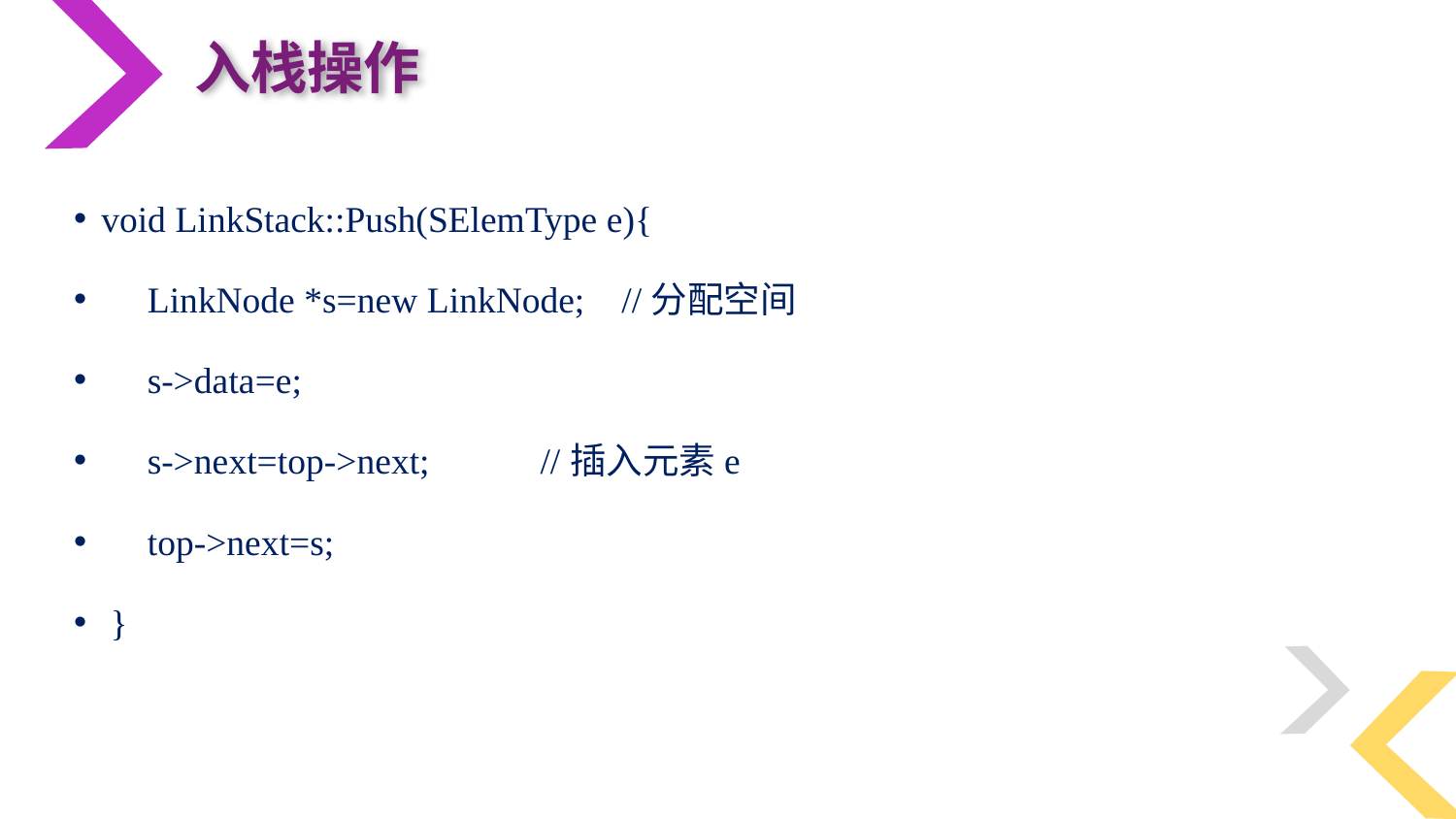

入栈操作
void LinkStack::Push(SElemType e){
     LinkNode *s=new LinkNode;    //分配空间
     s->data=e;
     s->next=top->next;            //插入元素e
     top->next=s;
 }